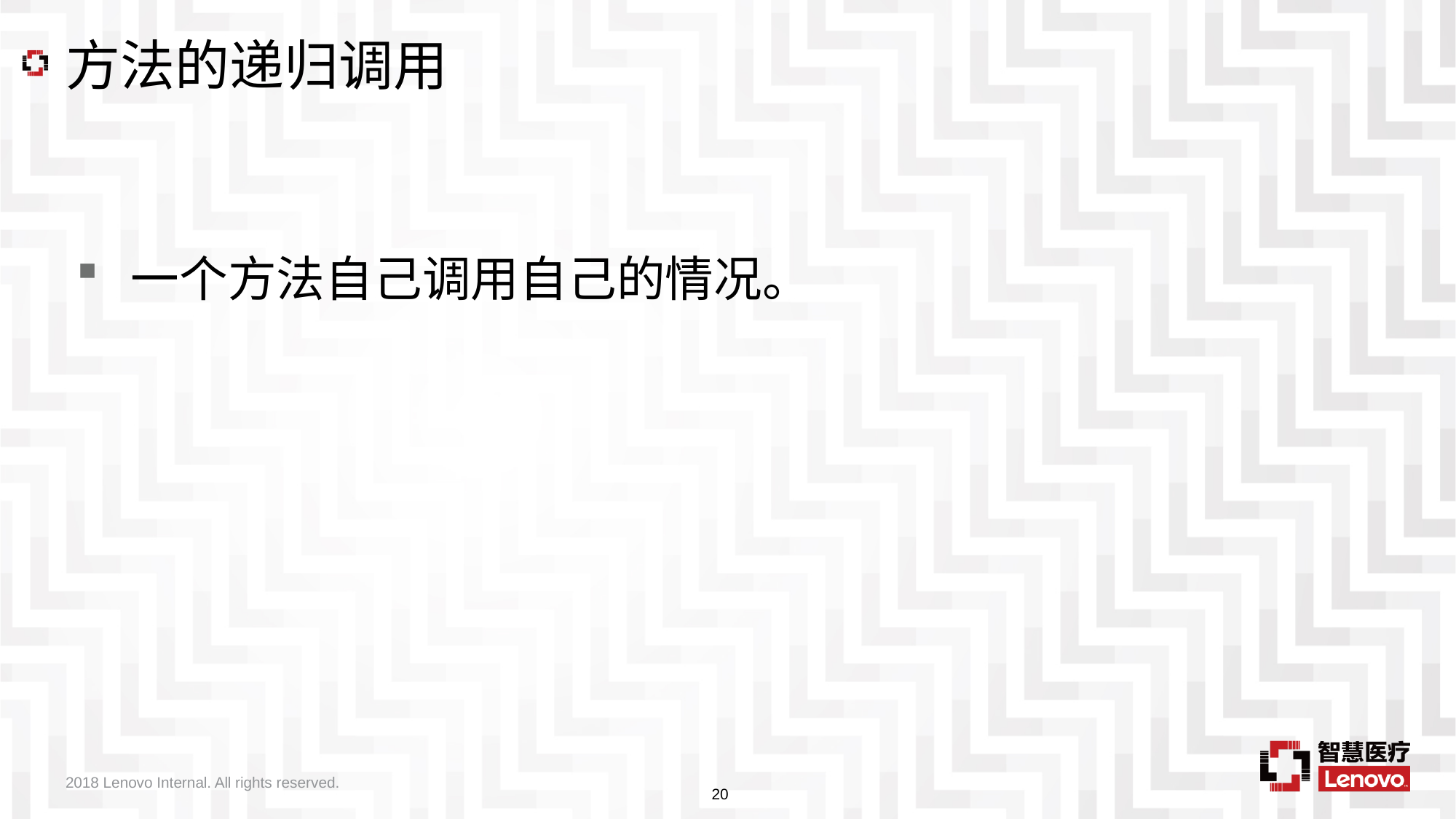

# 方法的递归调用
一个方法自己调用自己的情况。
2018 Lenovo Internal. All rights reserved.